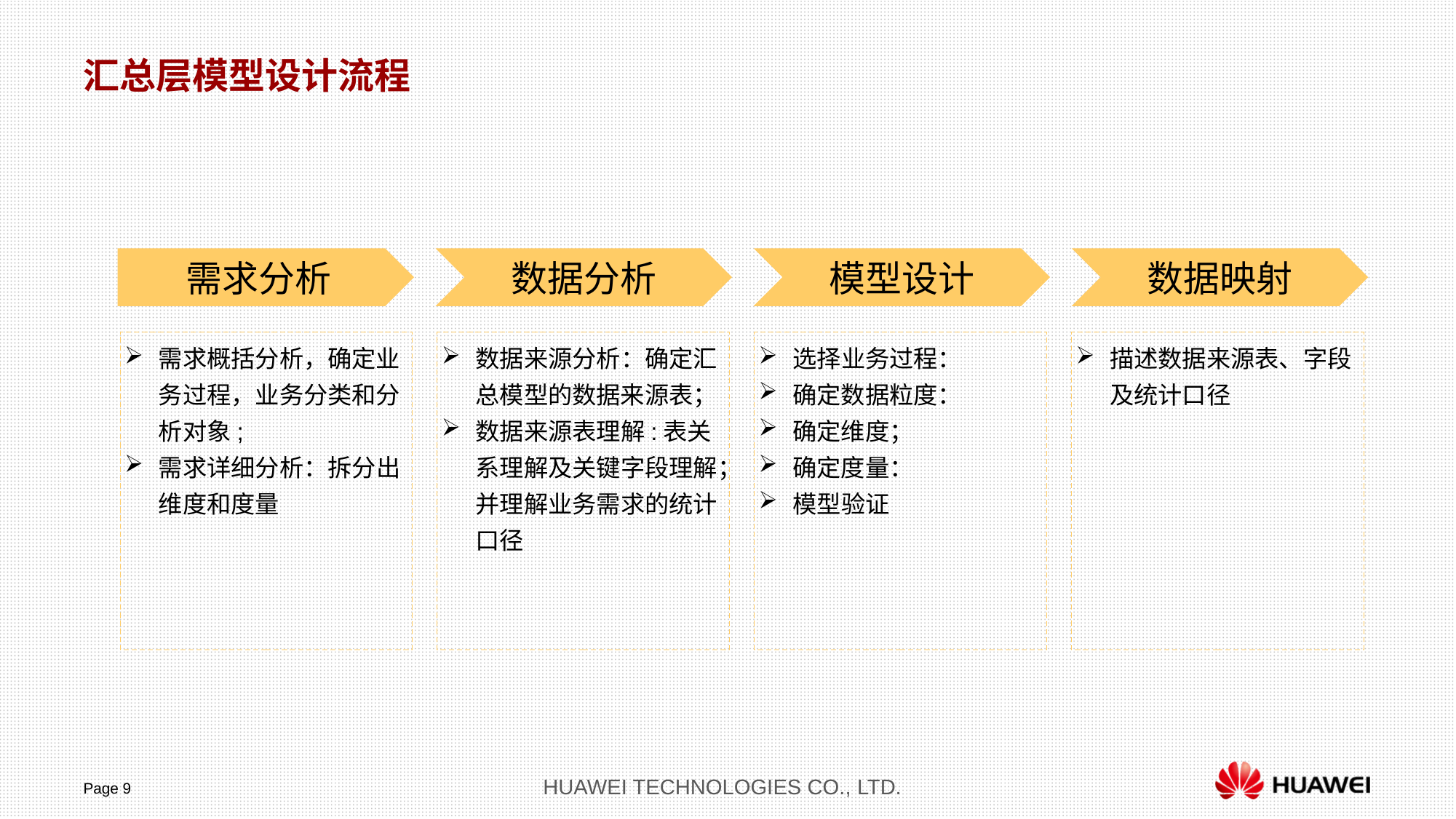

汇总层模型设计流程
需求分析
数据分析
模型设计
数据映射
需求概括分析，确定业务过程，业务分类和分析对象;
需求详细分析：拆分出维度和度量

数据来源分析：确定汇总模型的数据来源表；
数据来源表理解:表关系理解及关键字段理解；并理解业务需求的统计口径
选择业务过程：
确定数据粒度：
确定维度；
确定度量：
模型验证
描述数据来源表、字段及统计口径